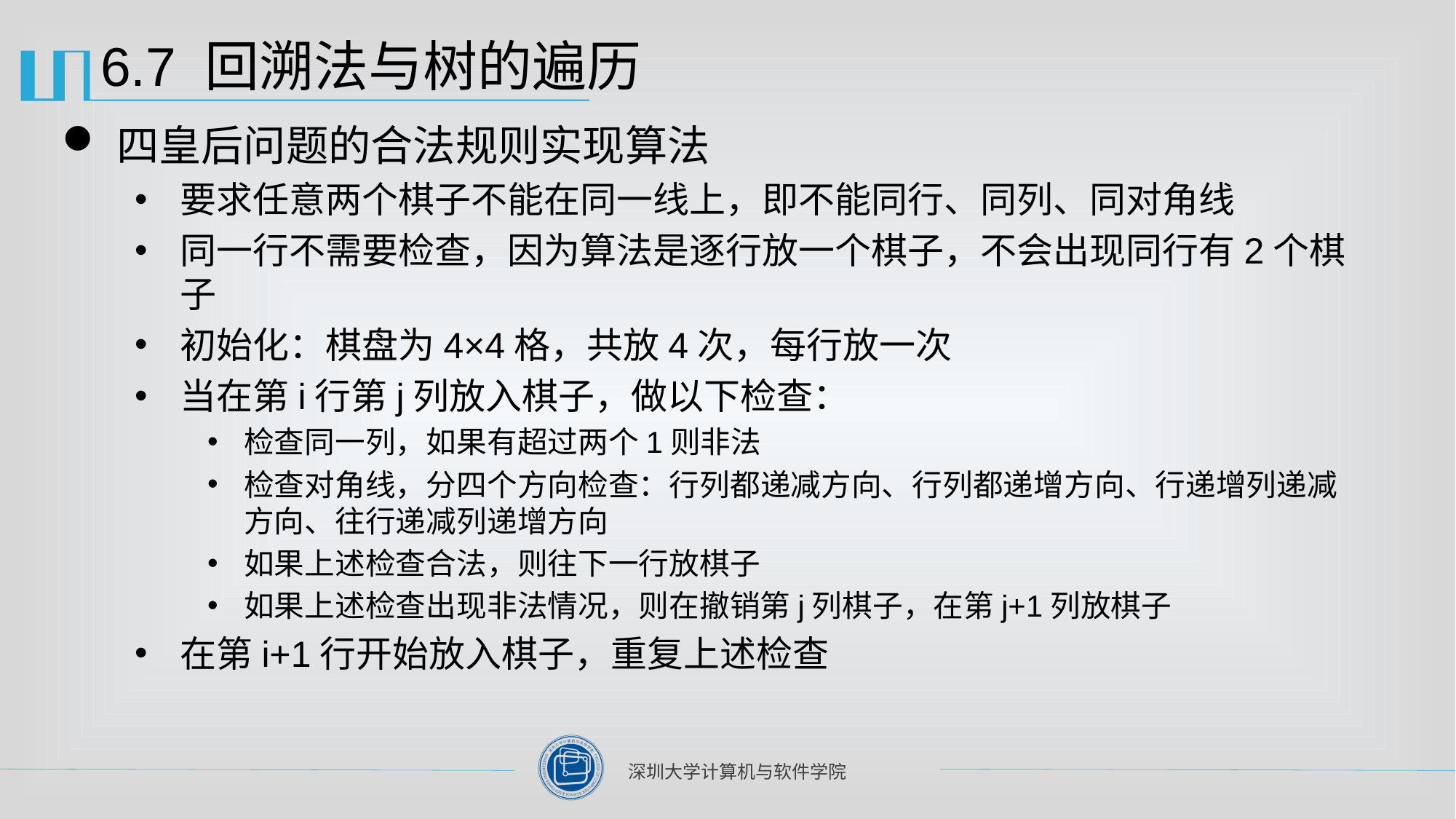

# 6.7 回溯法与树的遍历
四皇后问题的合法规则实现算法
要求任意两个棋子不能在同一线上，即不能同行、同列、同对角线
同一行不需要检查，因为算法是逐行放一个棋子，不会出现同行有2个棋子
初始化：棋盘为4×4格，共放4次，每行放一次
当在第i行第j列放入棋子，做以下检查：
检查同一列，如果有超过两个1则非法
检查对角线，分四个方向检查：行列都递减方向、行列都递增方向、行递增列递减方向、往行递减列递增方向
如果上述检查合法，则往下一行放棋子
如果上述检查出现非法情况，则在撤销第j列棋子，在第j+1列放棋子
在第i+1行开始放入棋子，重复上述检查

131